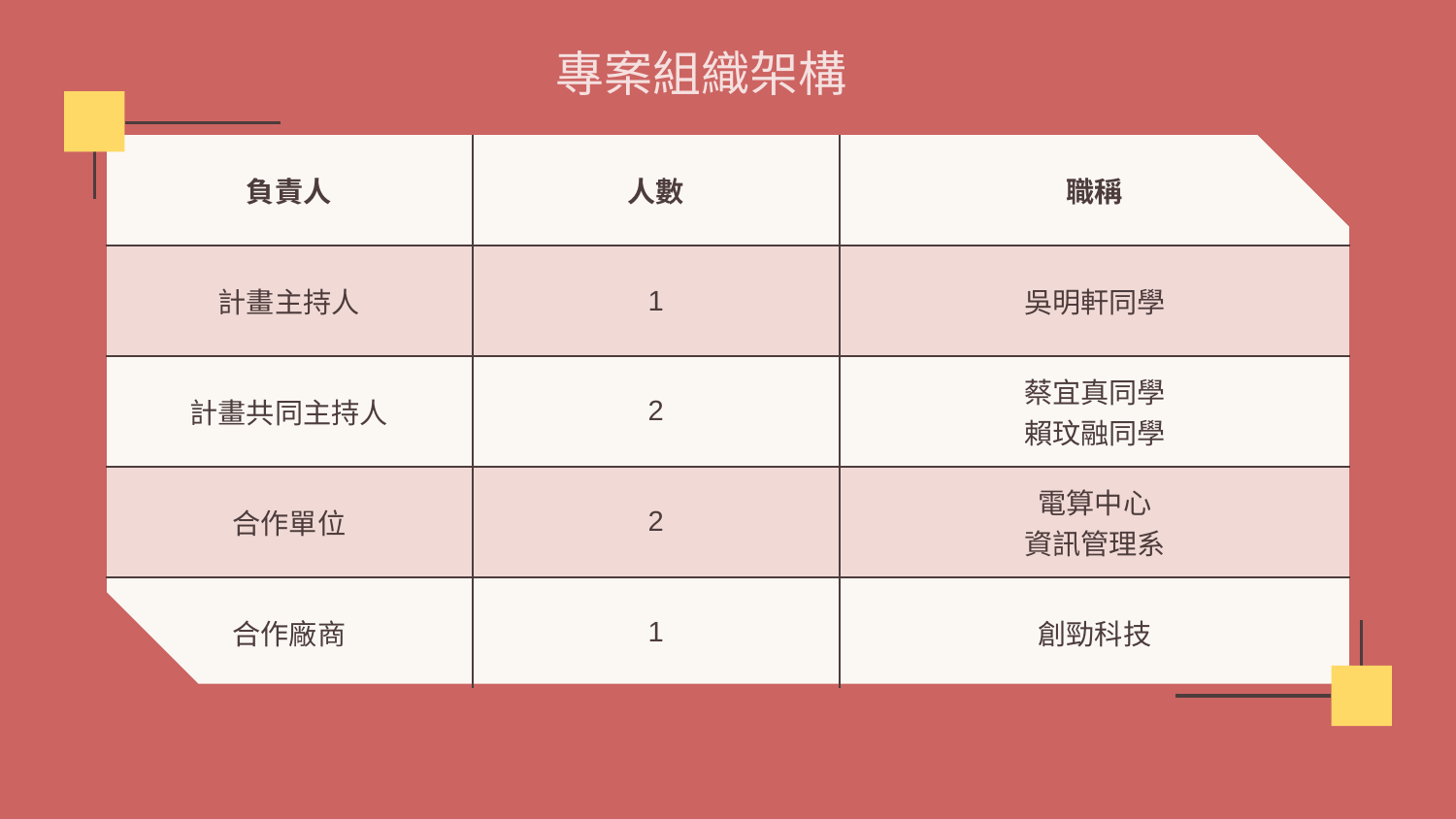

# 專案組織架構
| 負責人 | 人數 | 職稱 |
| --- | --- | --- |
| 計畫主持人 | 1 | 吳明軒同學 |
| 計畫共同主持人 | 2 | 蔡宜真同學 賴玟融同學 |
| 合作單位 | 2 | 電算中心 資訊管理系 |
| 合作廠商 | 1 | 創勁科技 |